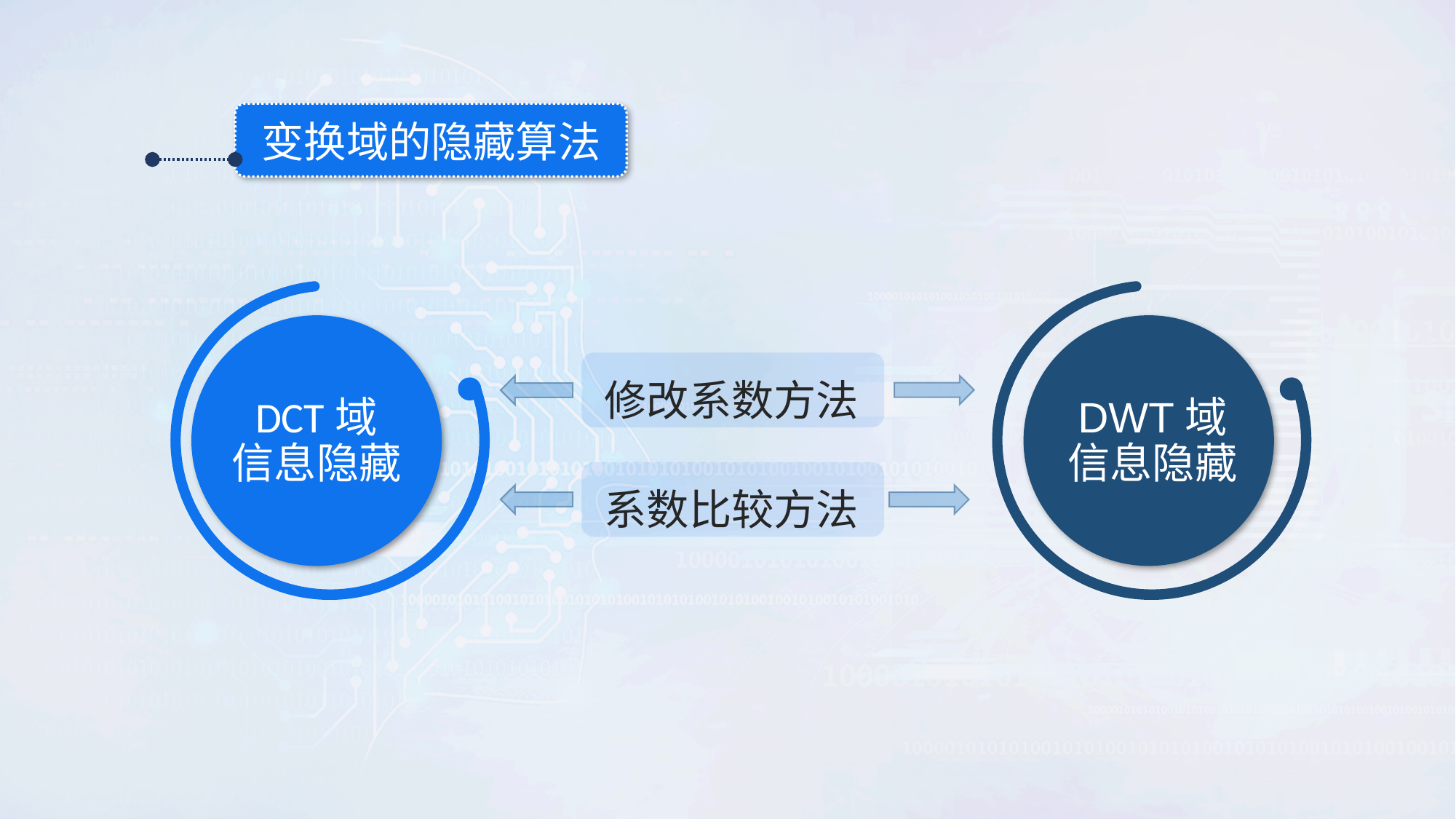

变换域的隐藏算法

修改系数方法

DCT域
信息隐藏
DWT域
信息隐藏
系数比较方法